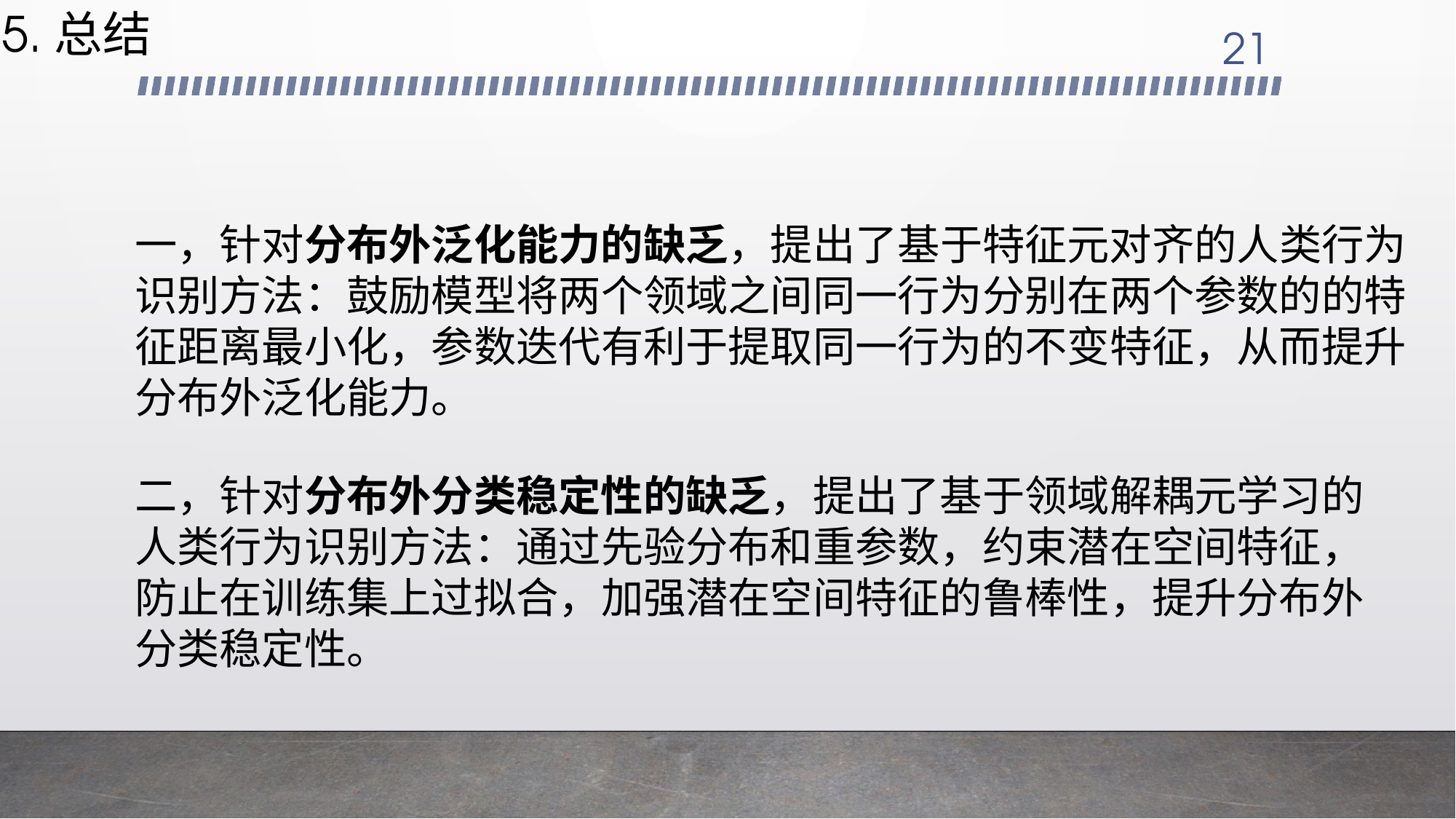

5.总结
21
一，针对分布外泛化能力的缺乏，提出了基于特征元对齐的人类行为识别方法：鼓励模型将两个领域之间同一行为分别在两个参数的的特征距离最小化，参数迭代有利于提取同一行为的不变特征，从而提升分布外泛化能力。
二，针对分布外分类稳定性的缺乏，提出了基于领域解耦元学习的人类行为识别方法：通过先验分布和重参数，约束潜在空间特征，防止在训练集上过拟合，加强潜在空间特征的鲁棒性，提升分布外分类稳定性。